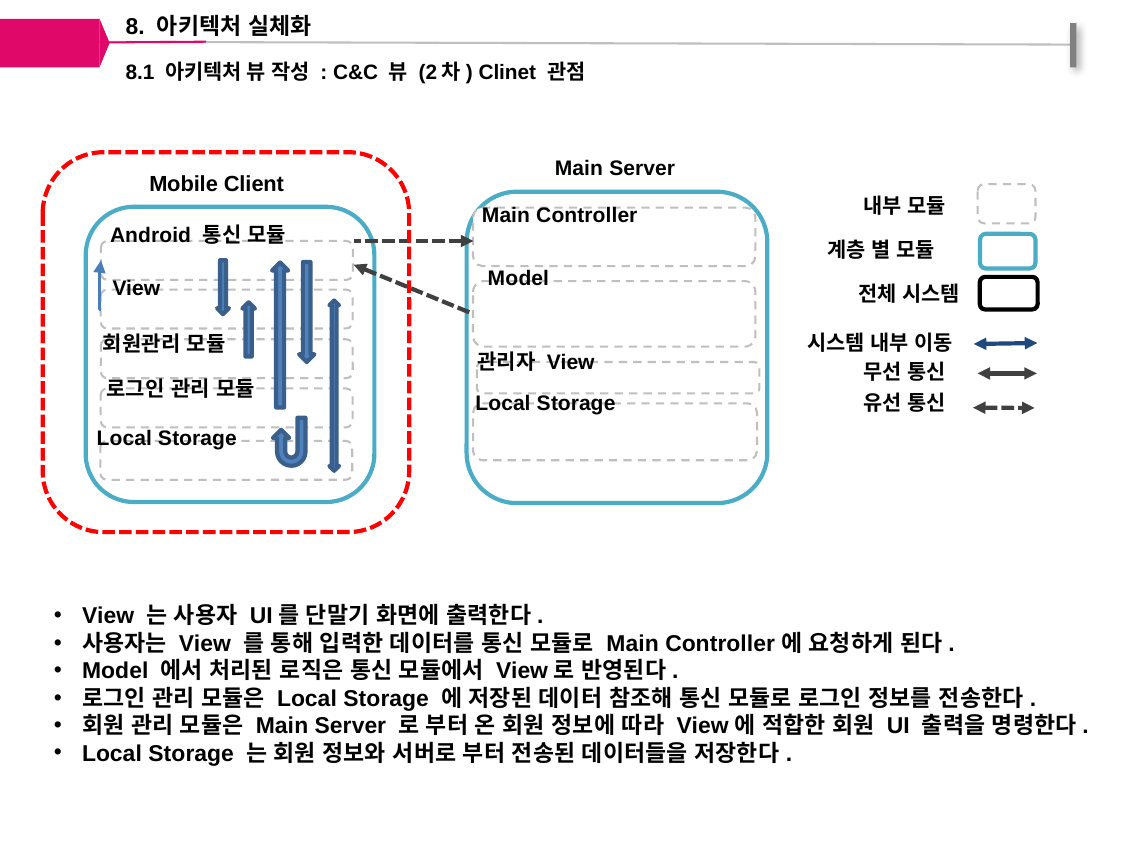

8. 아키텍처 실체화
8.1 아키텍처 뷰 작성 : C&C 뷰 (2차) Clinet 관점
Main Server

Mobile Client

내부 모듈

Main Controller
Android 통신 모듈
계층 별 모듈

Model

View
전체 시스템

시스템 내부 이동
회원관리 모듈

관리자 View
무선 통신

로그인 관리 모듈
Local Storage
유선 통신

Local Storage

View 는 사용자 UI를 단말기 화면에 출력한다.
사용자는 View 를 통해 입력한 데이터를 통신 모듈로 Main Controller에 요청하게 된다.
Model 에서 처리된 로직은 통신 모듈에서 View로 반영된다.
로그인 관리 모듈은 Local Storage 에 저장된 데이터 참조해 통신 모듈로 로그인 정보를 전송한다.
회원 관리 모듈은 Main Server 로 부터 온 회원 정보에 따라 View에 적합한 회원 UI 출력을 명령한다.
Local Storage 는 회원 정보와 서버로 부터 전송된 데이터들을 저장한다.